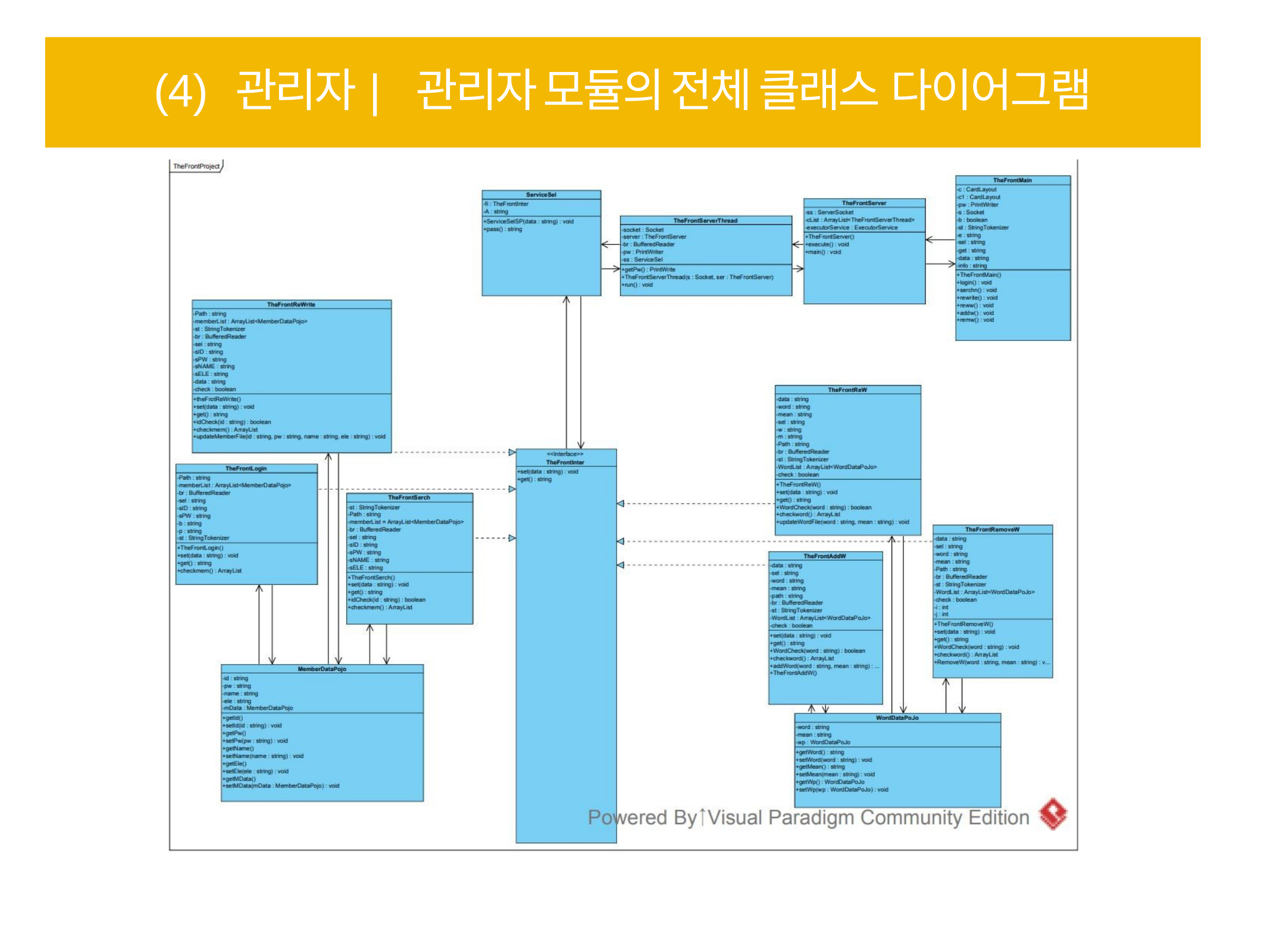

# (4) 관리자	| 관리자 모듈의 전체 클래스 다이어그램